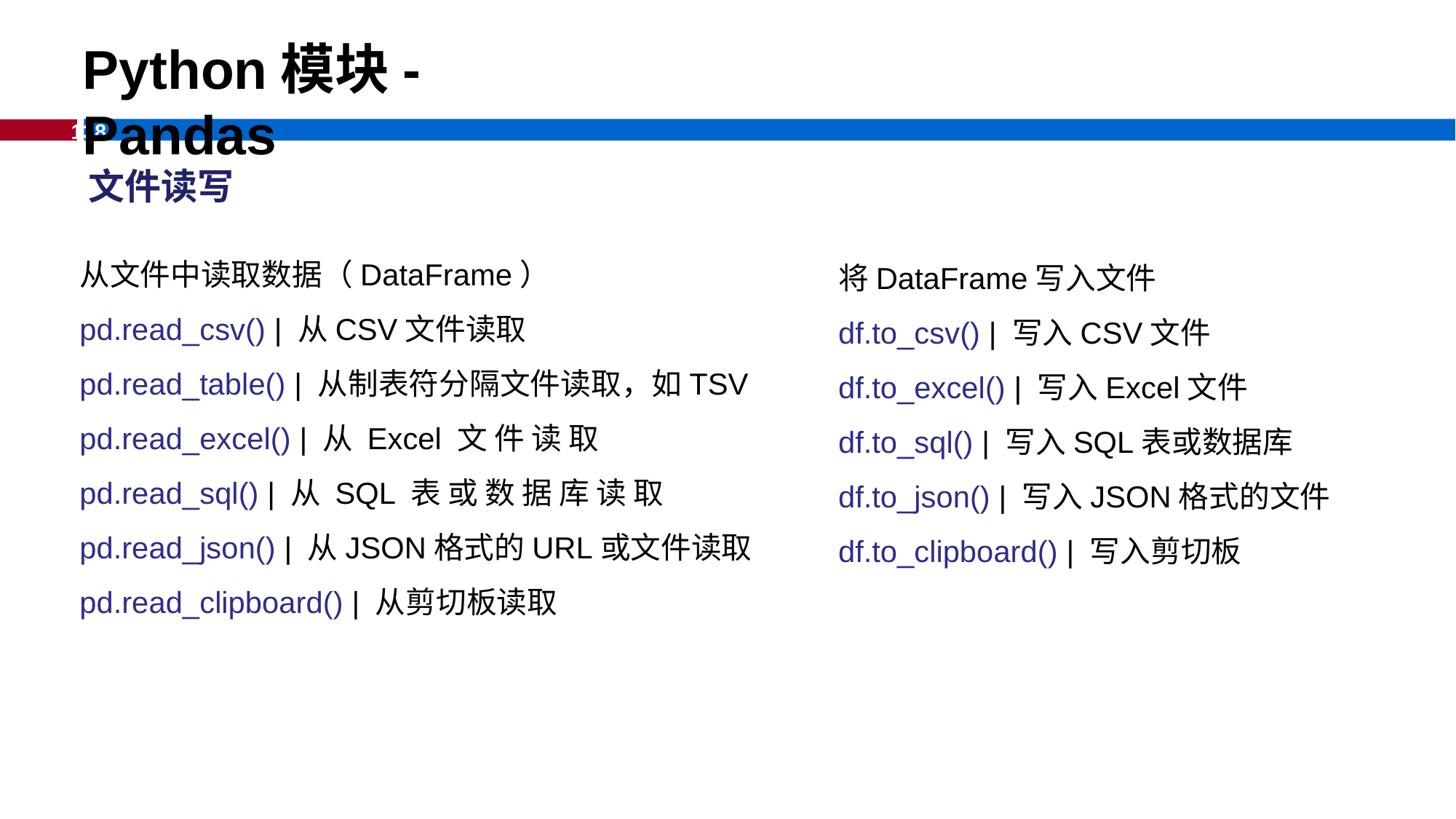

Python模块-Pandas
文件读写
从文件中读取数据（DataFrame）
pd.read_csv() | 从CSV文件读取
pd.read_table() | 从制表符分隔文件读取，如TSV
pd.read_excel() | 从 Excel 文 件 读 取
pd.read_sql() | 从 SQL 表 或 数 据 库 读 取
pd.read_json() | 从JSON格式的URL或文件读取
pd.read_clipboard() | 从剪切板读取

将DataFrame写入⽂件
df.to_csv() | 写入CSV文件
df.to_excel() | 写入Excel文件
df.to_sql() | 写入SQL表或数据库
df.to_json() | 写入JSON格式的文件
df.to_clipboard() | 写入剪切板